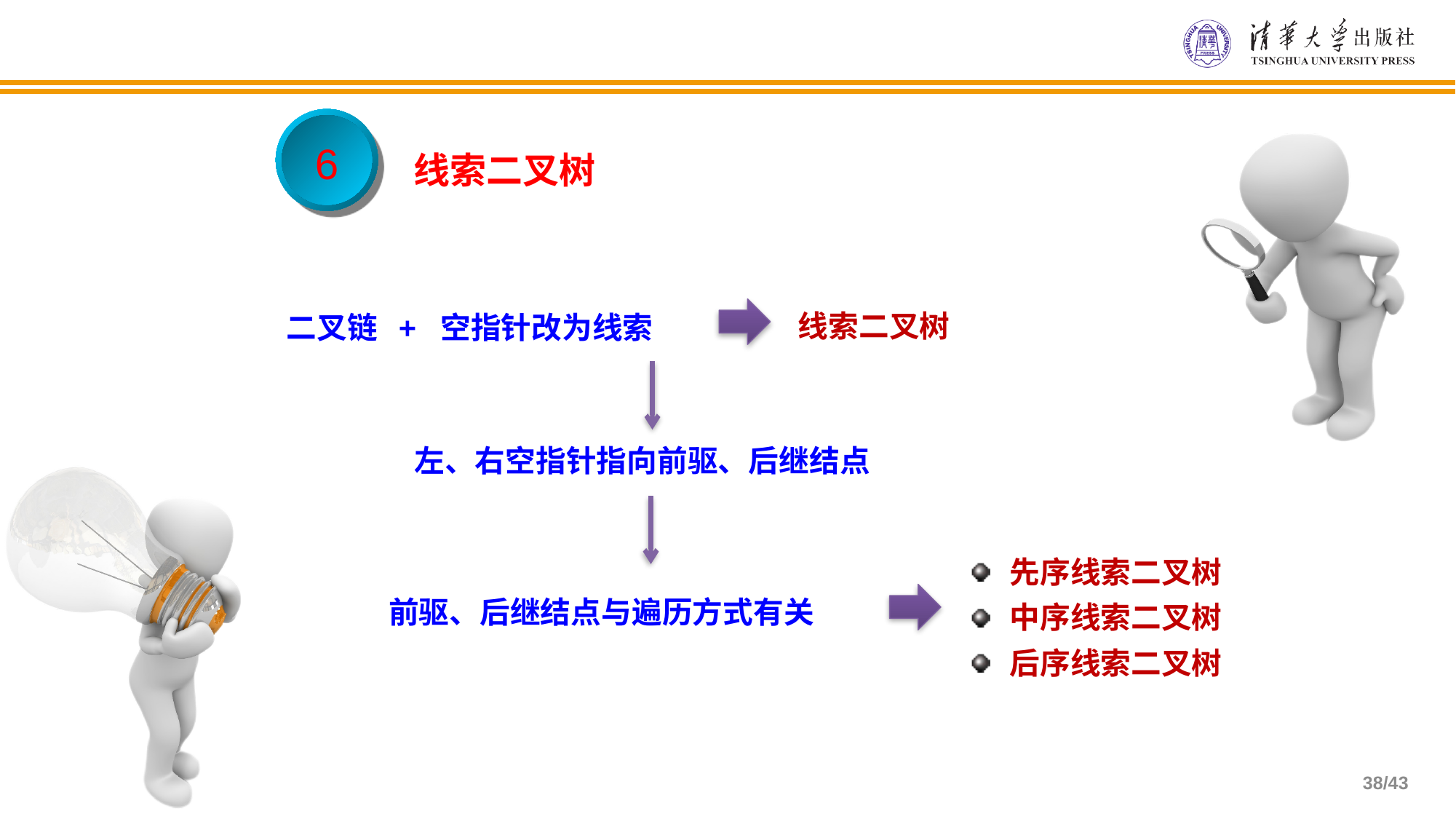

6
  线索二叉树
线索二叉树

二叉链  +  空指针改为线索
左、右空指针指向前驱、后继结点
前驱、后继结点与遍历方式有关
先序线索二叉树
中序线索二叉树
后序线索二叉树

38/43